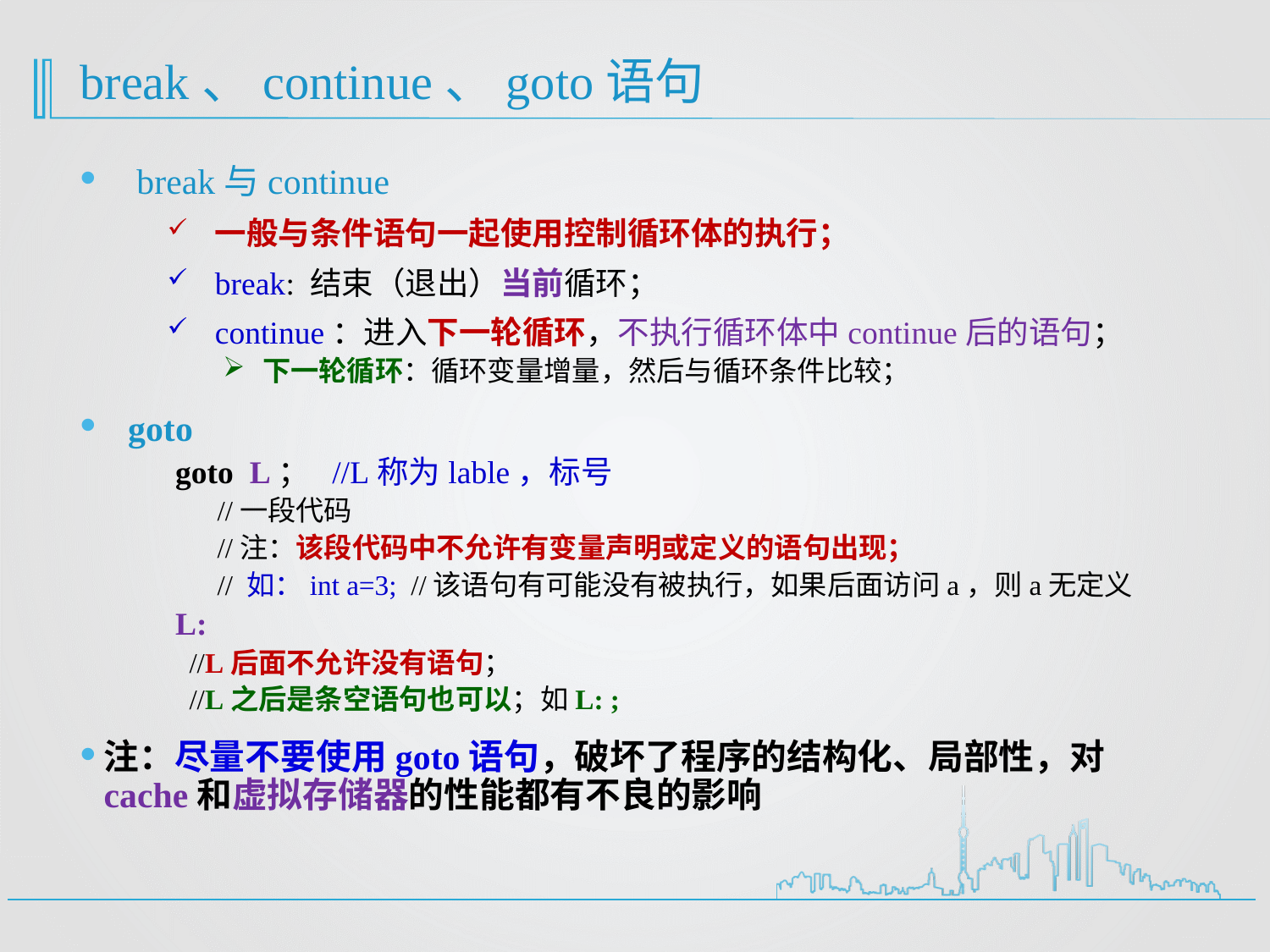

# break、continue、goto语句
 break与continue
一般与条件语句一起使用控制循环体的执行；
break: 结束（退出）当前循环；
continue：进入下一轮循环，不执行循环体中continue后的语句；
下一轮循环：循环变量增量，然后与循环条件比较；
goto
goto  L；  //L称为lable，标号
      //一段代码
      //注：该段代码中不允许有变量声明或定义的语句出现；
      // 如：int a=3;  //该语句有可能没有被执行，如果后面访问a，则a无定义
L:
  //L后面不允许没有语句；
  //L之后是条空语句也可以；如L: ;
注：尽量不要使用goto语句，破坏了程序的结构化、局部性，对cache和虚拟存储器的性能都有不良的影响